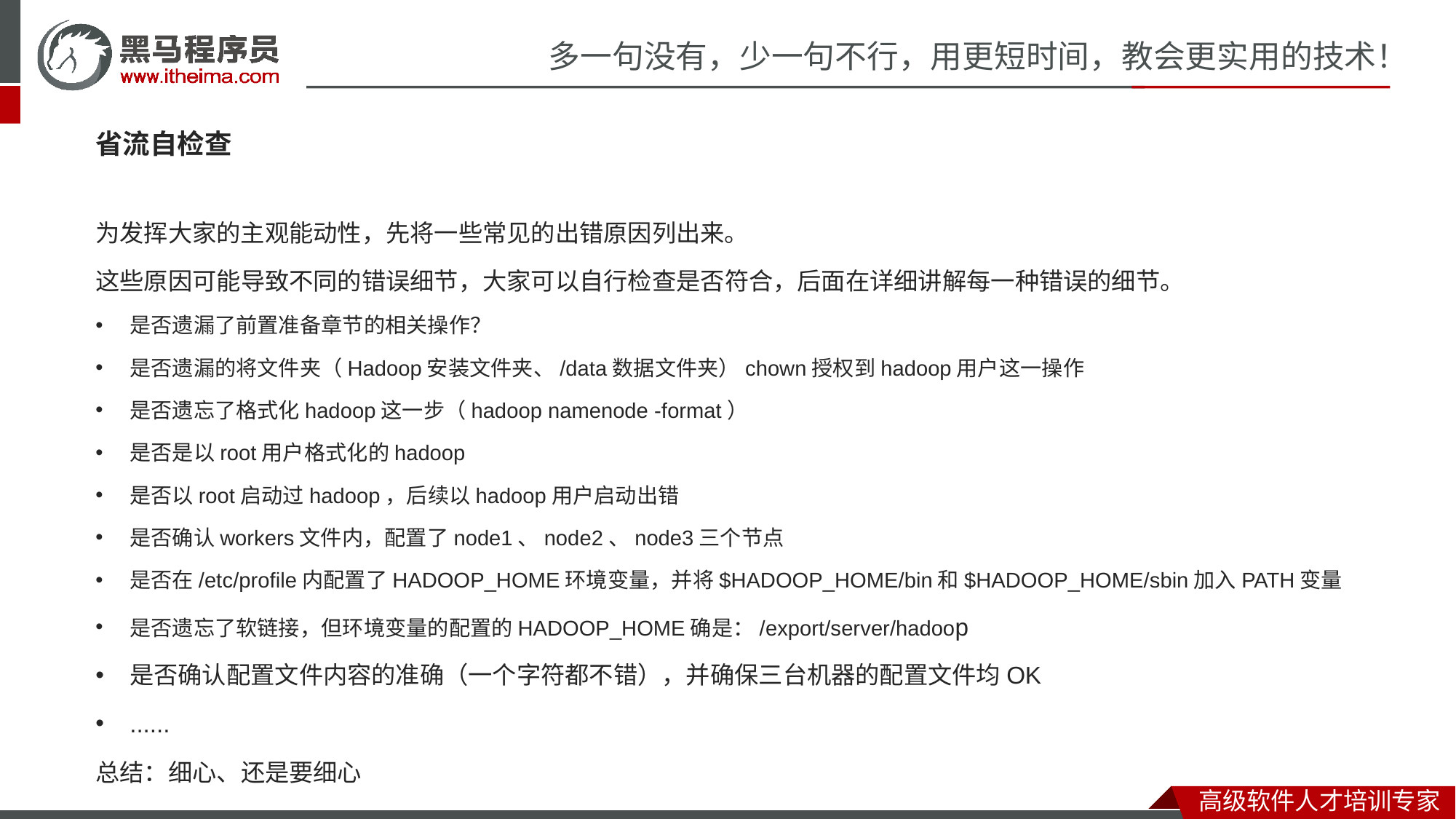

省流自检查
为发挥大家的主观能动性，先将一些常见的出错原因列出来。
这些原因可能导致不同的错误细节，大家可以自行检查是否符合，后面在详细讲解每一种错误的细节。
是否遗漏了前置准备章节的相关操作？
是否遗漏的将文件夹（Hadoop安装文件夹、/data数据文件夹）chown授权到hadoop用户这一操作
是否遗忘了格式化hadoop这一步（hadoop namenode -format）
是否是以root用户格式化的hadoop
是否以root启动过hadoop，后续以hadoop用户启动出错
是否确认workers文件内，配置了node1、node2、node3三个节点
是否在/etc/profile内配置了HADOOP_HOME环境变量，并将$HADOOP_HOME/bin和$HADOOP_HOME/sbin加入PATH变量
是否遗忘了软链接，但环境变量的配置的HADOOP_HOME确是：/export/server/hadoop
是否确认配置文件内容的准确（一个字符都不错），并确保三台机器的配置文件均OK
......
总结：细心、还是要细心